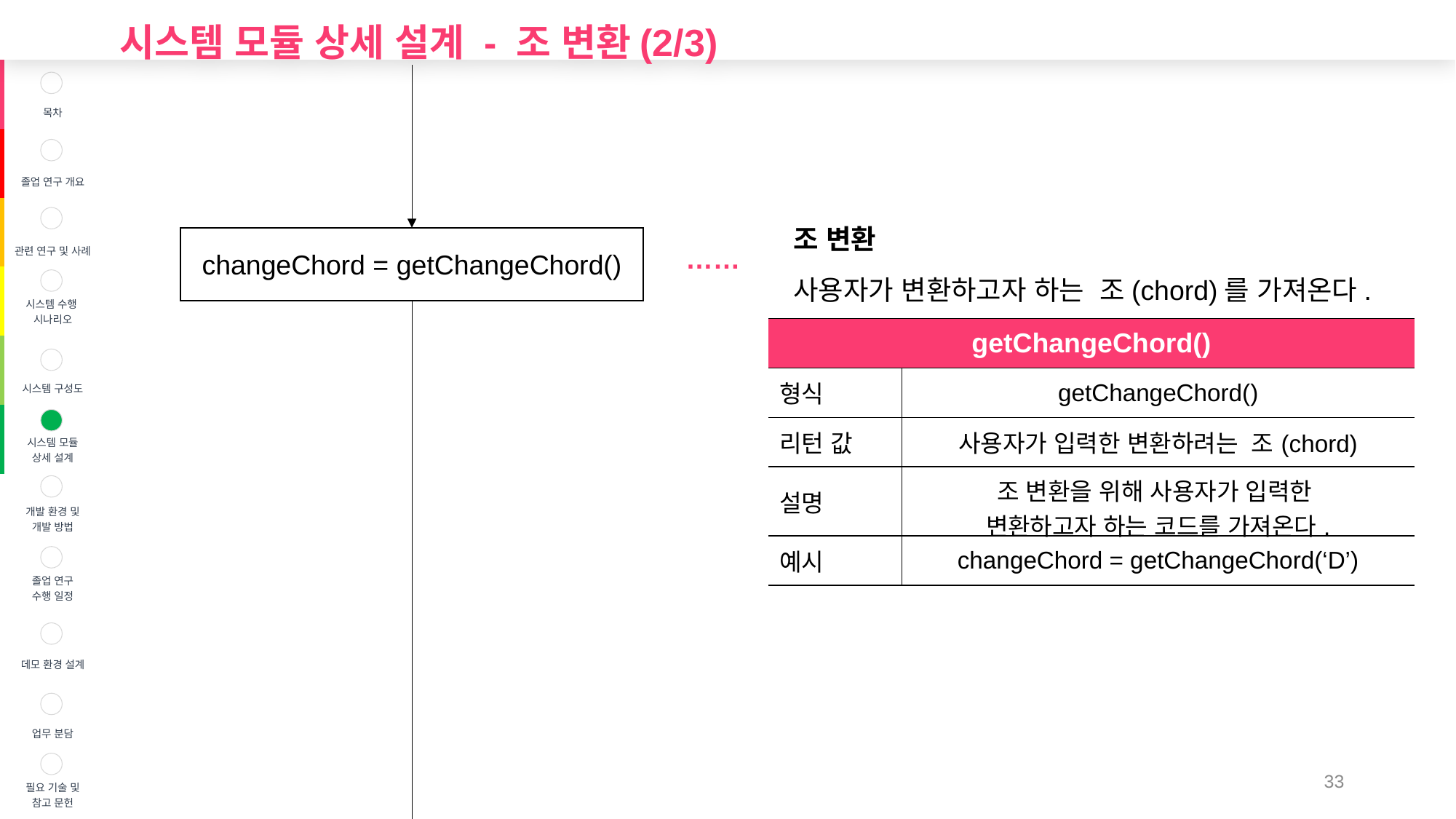

시스템 모듈 상세 설계 - 조 변환(2/3)
|  | 목차 |
| --- | --- |
|  | 졸업 연구 개요 |
|  | 관련 연구 및 사례 |
|  | 시스템 수행 시나리오 |
|  | 시스템 구성도 |
|  | 시스템 모듈 상세 설계 |
|  | 개발 환경 및 개발 방법 |
|  | 졸업 연구 수행 일정 |
|  | 데모 환경 설계 |
|  | 업무 분담 |
|  | 필요 기술 및 참고 문헌 |

조 변환

사용자가 변환하고자 하는  조(chord)를 가져온다.
changeChord = getChangeChord()
……

| getChangeChord() |  |
| --- | --- |
| 형식 | getChangeChord() |
| 리턴 값 | 사용자가 입력한 변환하려는 조(chord) |
| 설명 | 조 변환을 위해 사용자가 입력한 변환하고자 하는 코드를 가져온다. |
| 예시 | changeChord = getChangeChord(‘D’) |

33